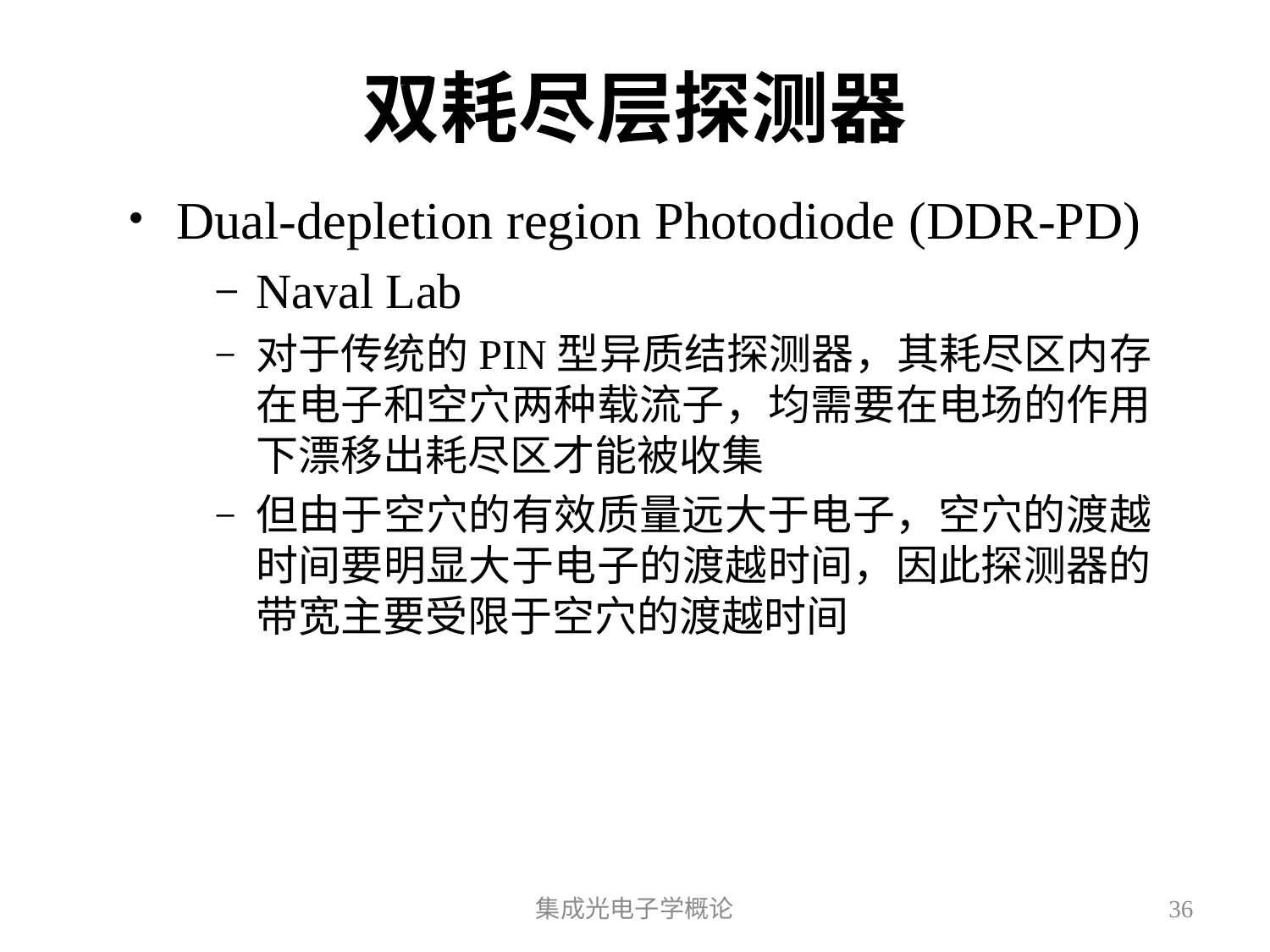

# 双耗尽层探测器
Dual-depletion region Photodiode (DDR-PD)
Naval Lab
对于传统的PIN型异质结探测器，其耗尽区内存在电子和空穴两种载流子，均需要在电场的作用下漂移出耗尽区才能被收集
但由于空穴的有效质量远大于电子，空穴的渡越时间要明显大于电子的渡越时间，因此探测器的带宽主要受限于空穴的渡越时间
集成光电子学概论
36